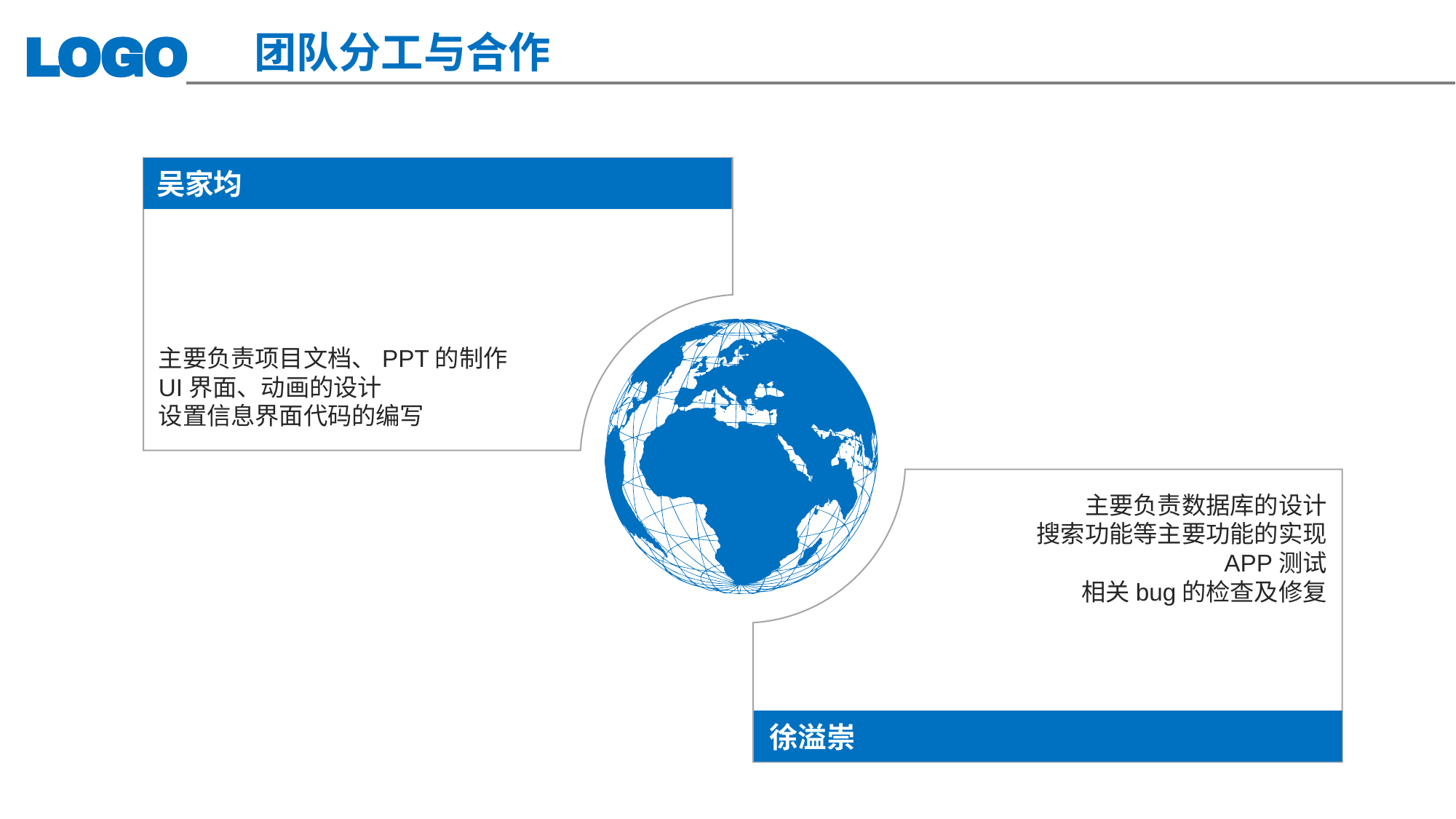

团队分工与合作
主要负责项目文档、PPT的制作
UI界面、动画的设计
设置信息界面代码的编写
吴家均

主要负责数据库的设计
搜索功能等主要功能的实现
APP测试
相关bug的检查及修复

徐溢崇